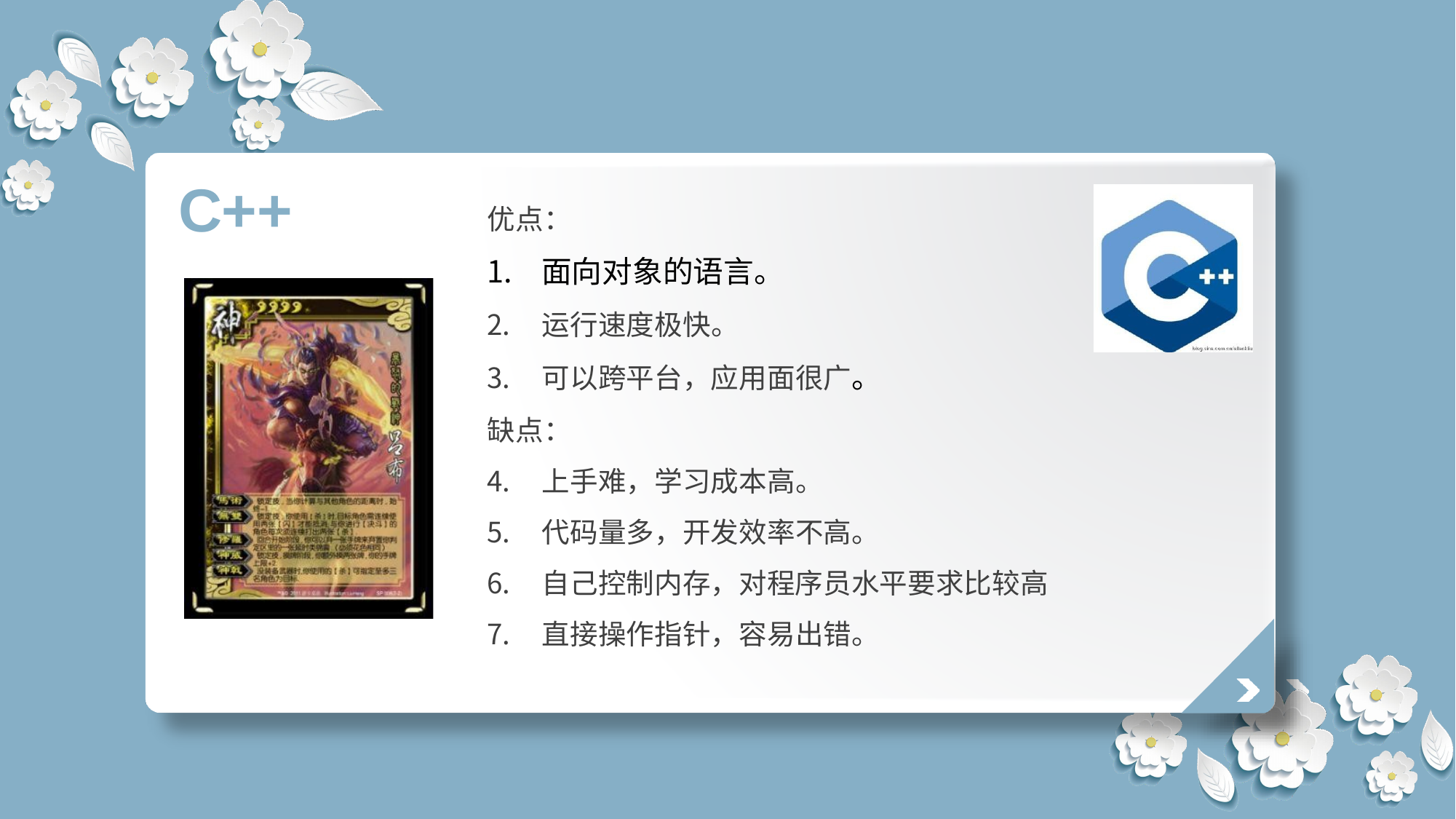

# C++

优点：
面向对象的语言。
运行速度极快。
可以跨平台，应用面很广。
缺点：
上手难，学习成本高。
代码量多，开发效率不高。
自己控制内存，对程序员水平要求比较高
直接操作指针，容易出错。